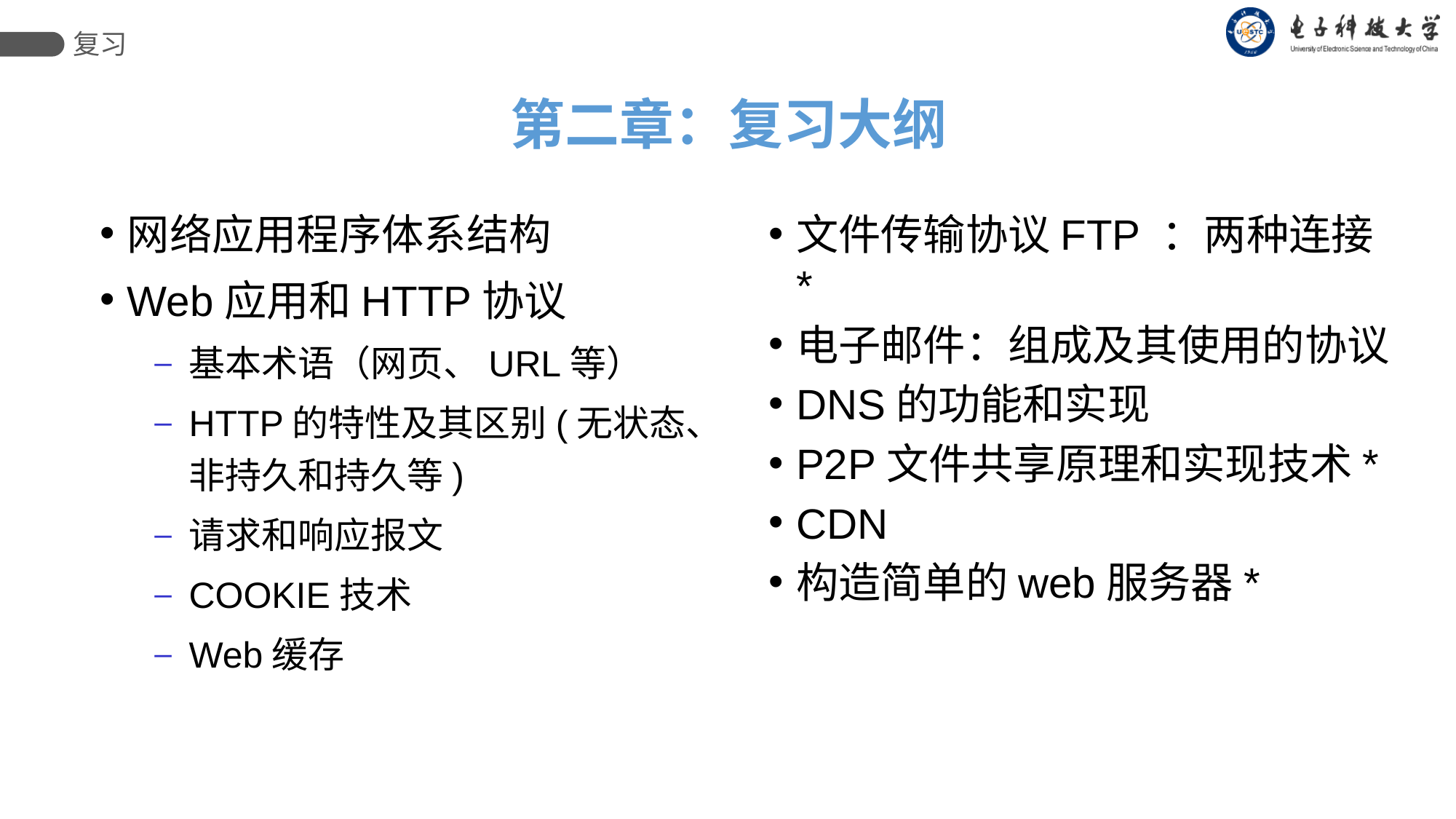

复习
# 第二章：复习大纲
网络应用程序体系结构
Web应用和HTTP协议
基本术语（网页、URL等）
HTTP的特性及其区别(无状态、非持久和持久等)
请求和响应报文
COOKIE技术
Web缓存
文件传输协议FTP ：两种连接*
电子邮件：组成及其使用的协议
DNS的功能和实现
P2P文件共享原理和实现技术*
CDN
构造简单的web服务器*